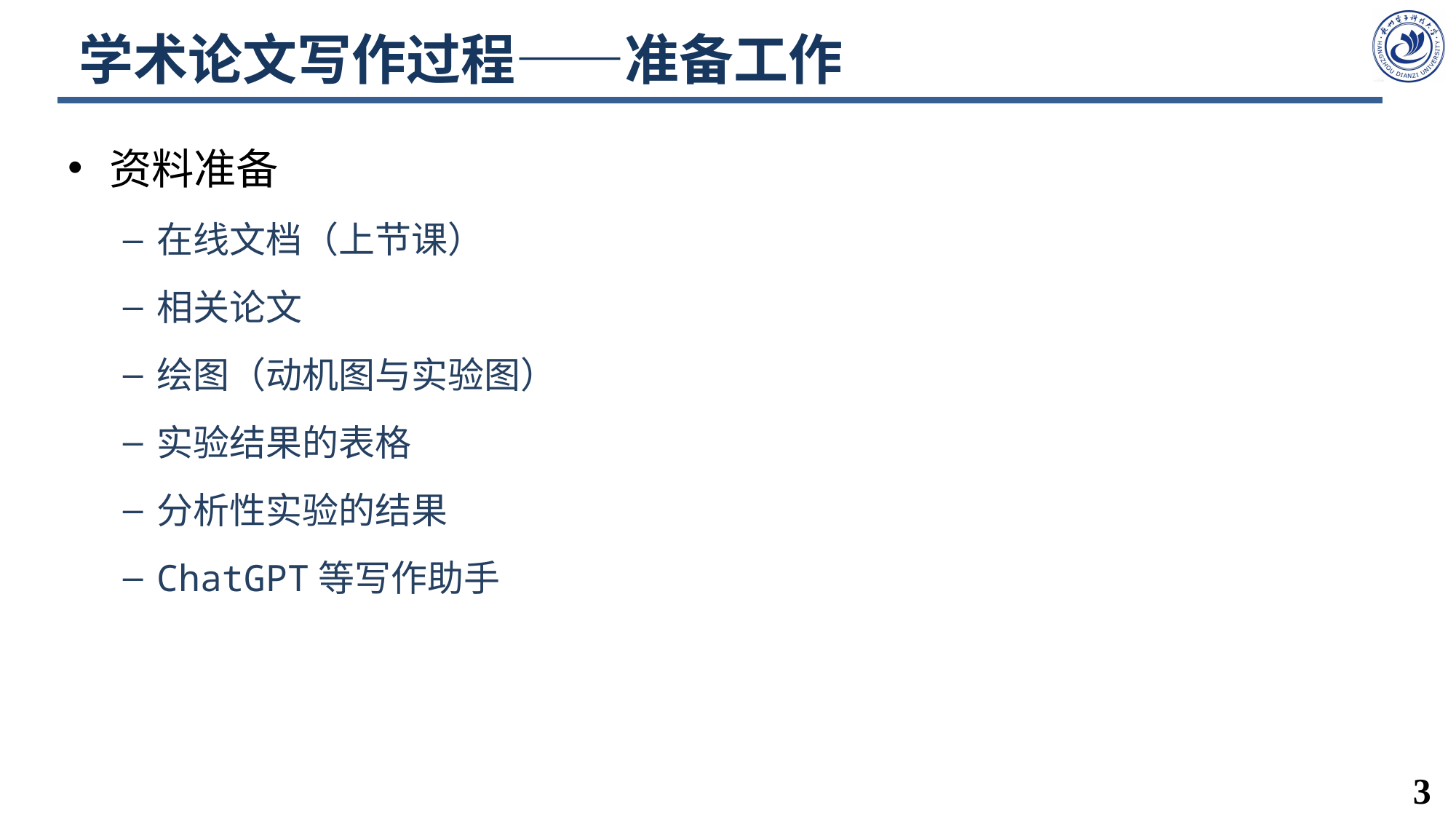

# 学术论文写作过程——准备工作
资料准备
在线文档（上节课）
相关论文
绘图（动机图与实验图）
实验结果的表格
分析性实验的结果
ChatGPT等写作助手
3